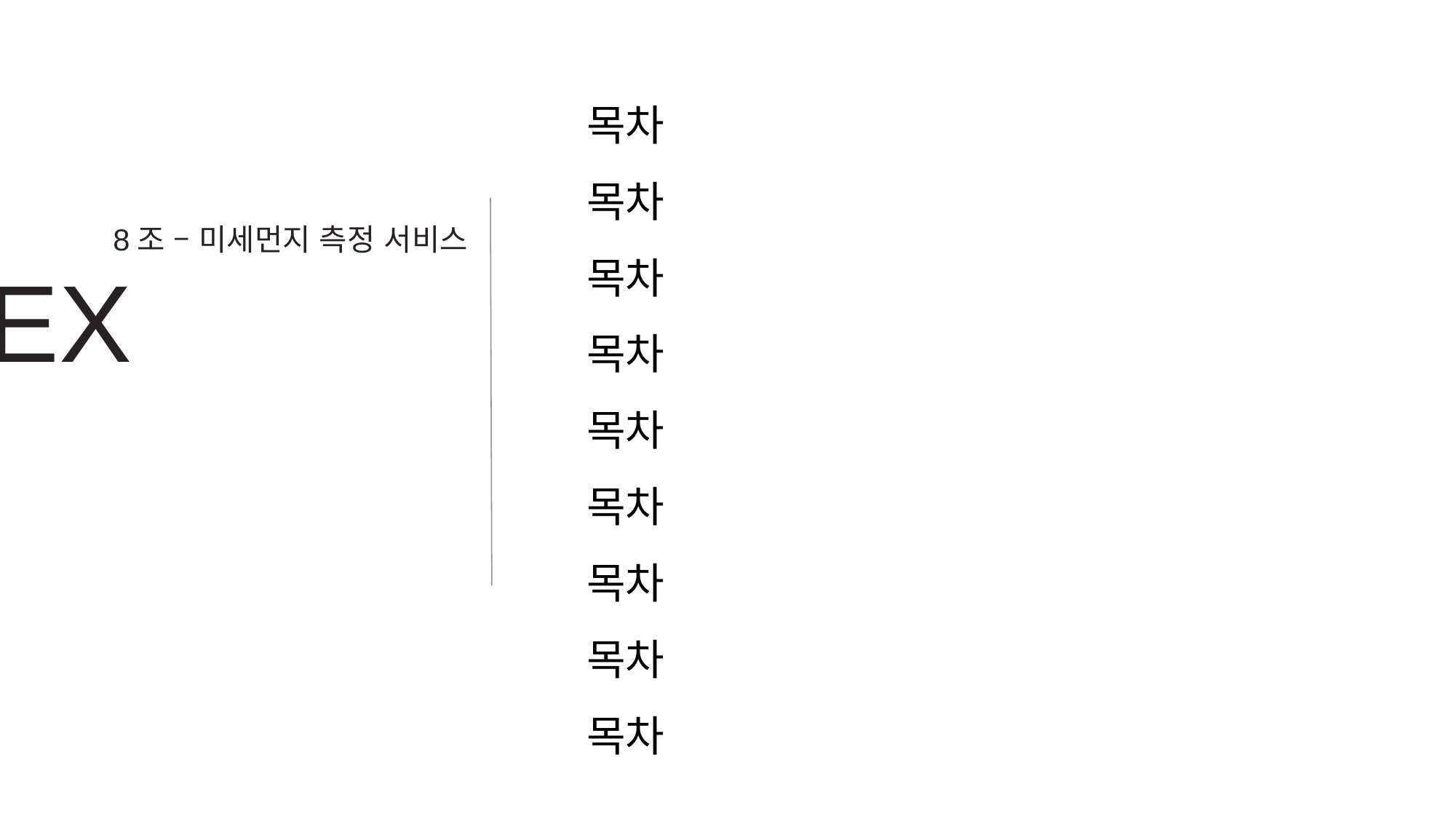

목차
목차
목차
목차
목차
목차
목차
목차
목차
8조 – 미세먼지 측정 서비스
INDEX